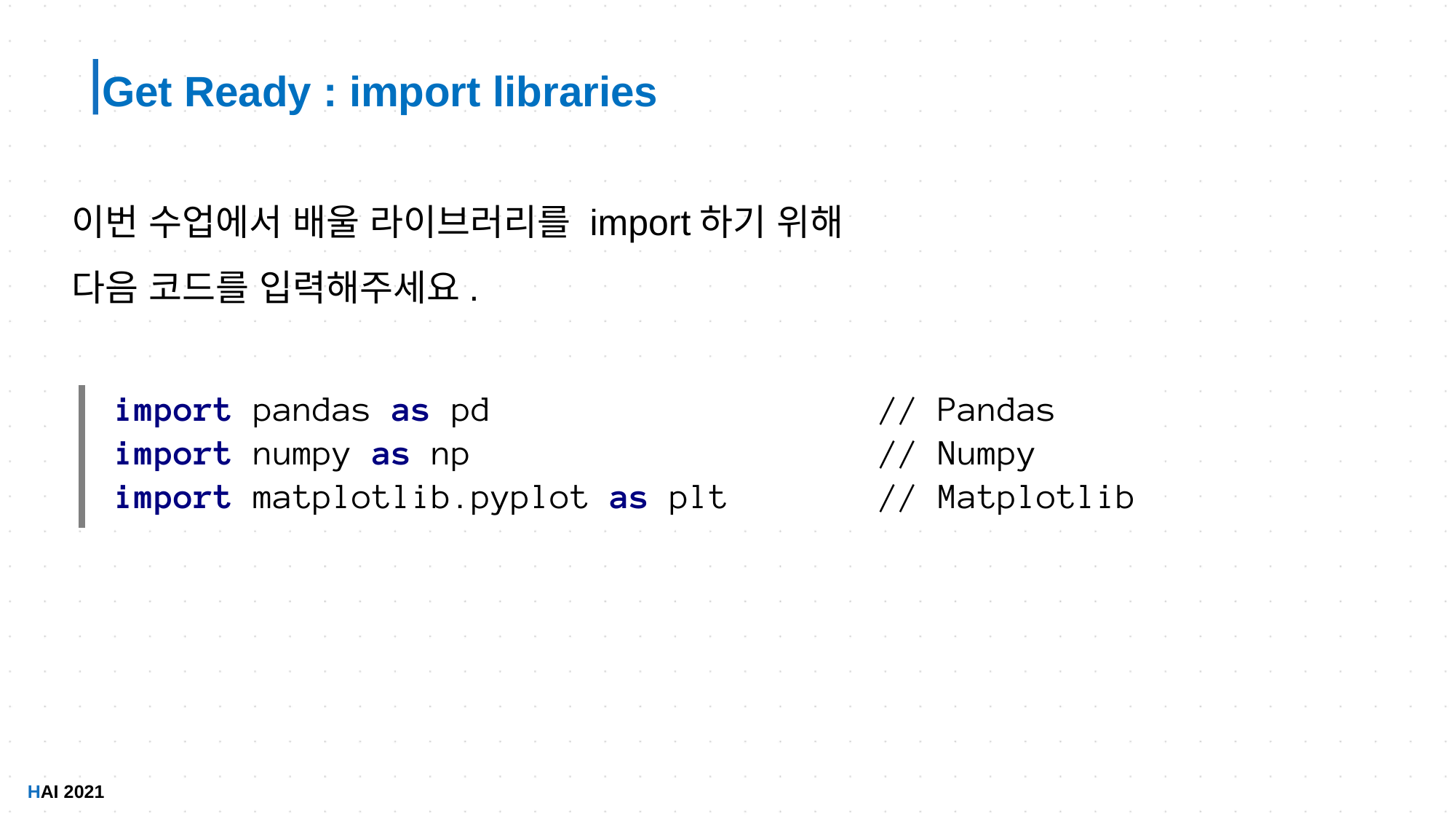

Get Ready : import libraries
이번 수업에서 배울 라이브러리를 import하기 위해
다음 코드를 입력해주세요.
import pandas as pd				// Pandas
import numpy as np				// Numpy
import matplotlib.pyplot as plt		// Matplotlib
HAI 2021